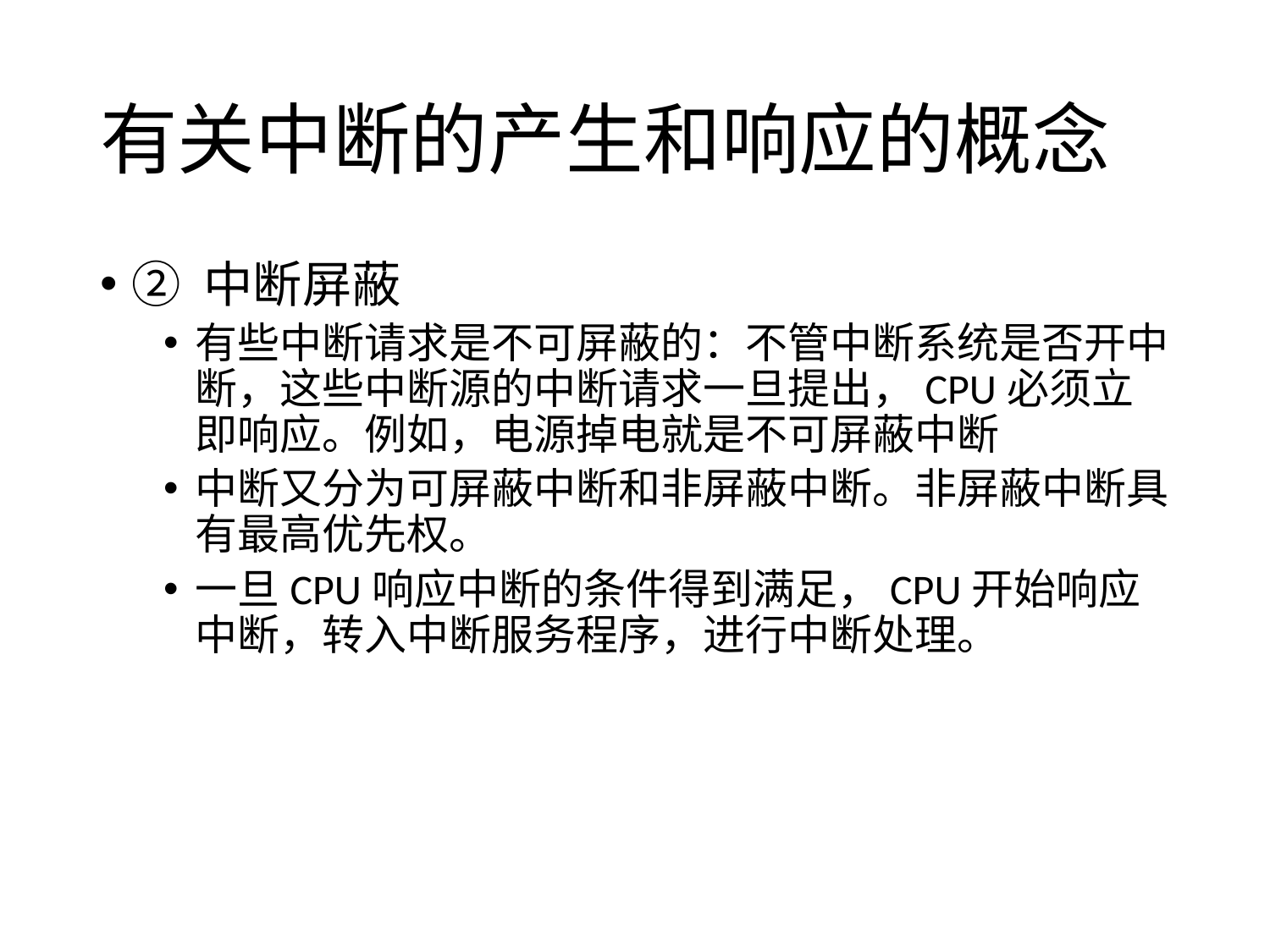

# 有关中断的产生和响应的概念
② 中断屏蔽
有些中断请求是不可屏蔽的：不管中断系统是否开中断，这些中断源的中断请求一旦提出，CPU必须立即响应。例如，电源掉电就是不可屏蔽中断
中断又分为可屏蔽中断和非屏蔽中断。非屏蔽中断具有最高优先权。
一旦CPU响应中断的条件得到满足，CPU开始响应中断，转入中断服务程序，进行中断处理。